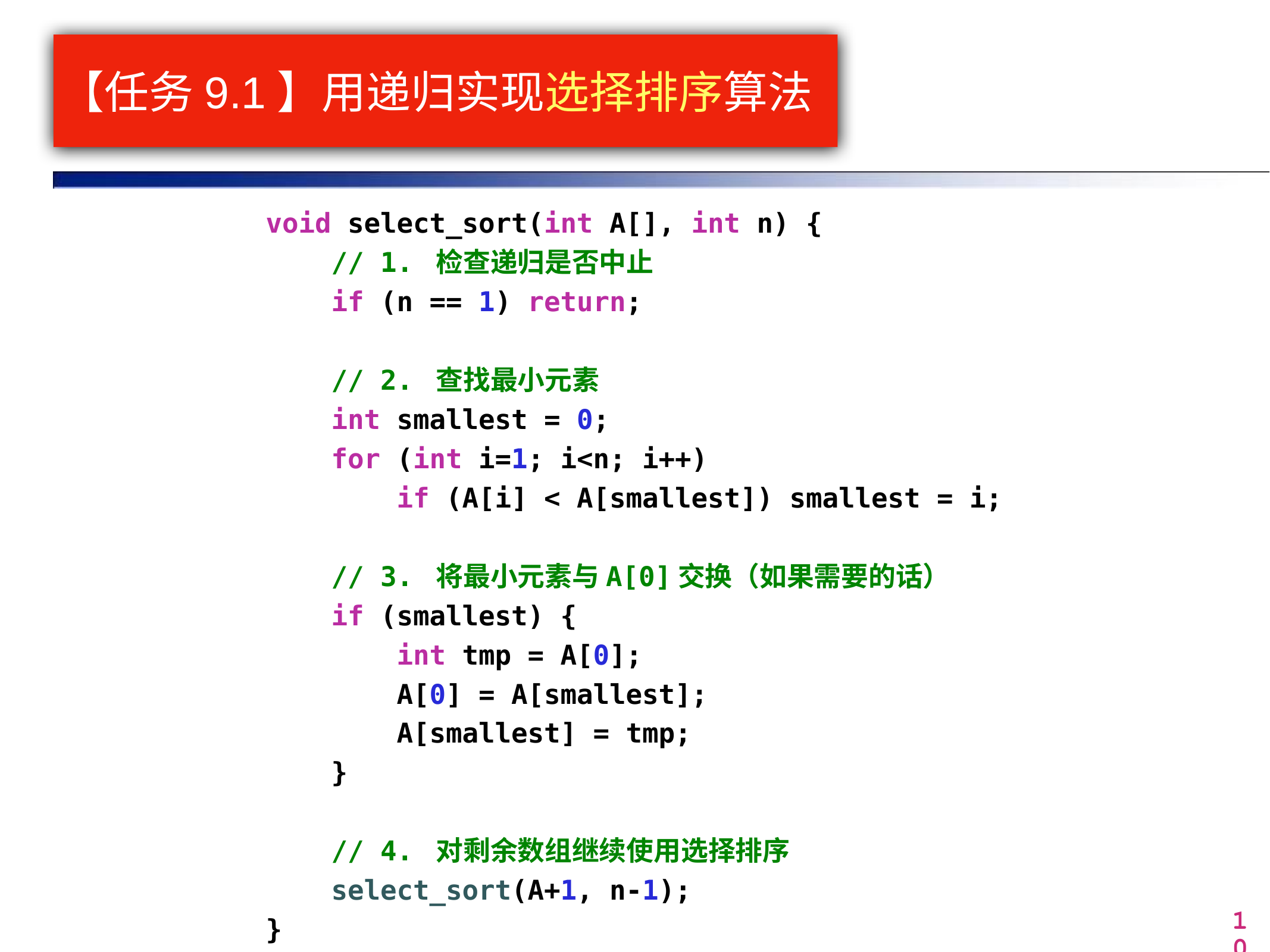

# 【任务9.1】用递归实现选择排序算法
void select_sort(int A[], int n) {
    // 1. 检查递归是否中止
    if (n == 1) return;

    // 2. 查找最小元素
    int smallest = 0;
    for (int i=1; i<n; i++)
        if (A[i] < A[smallest]) smallest = i;

    // 3. 将最小元素与A[0]交换（如果需要的话）
    if (smallest) {
        int tmp = A[0];
        A[0] = A[smallest];
        A[smallest] = tmp;
    }

    // 4. 对剩余数组继续使用选择排序
    select_sort(A+1, n-1);
}
10